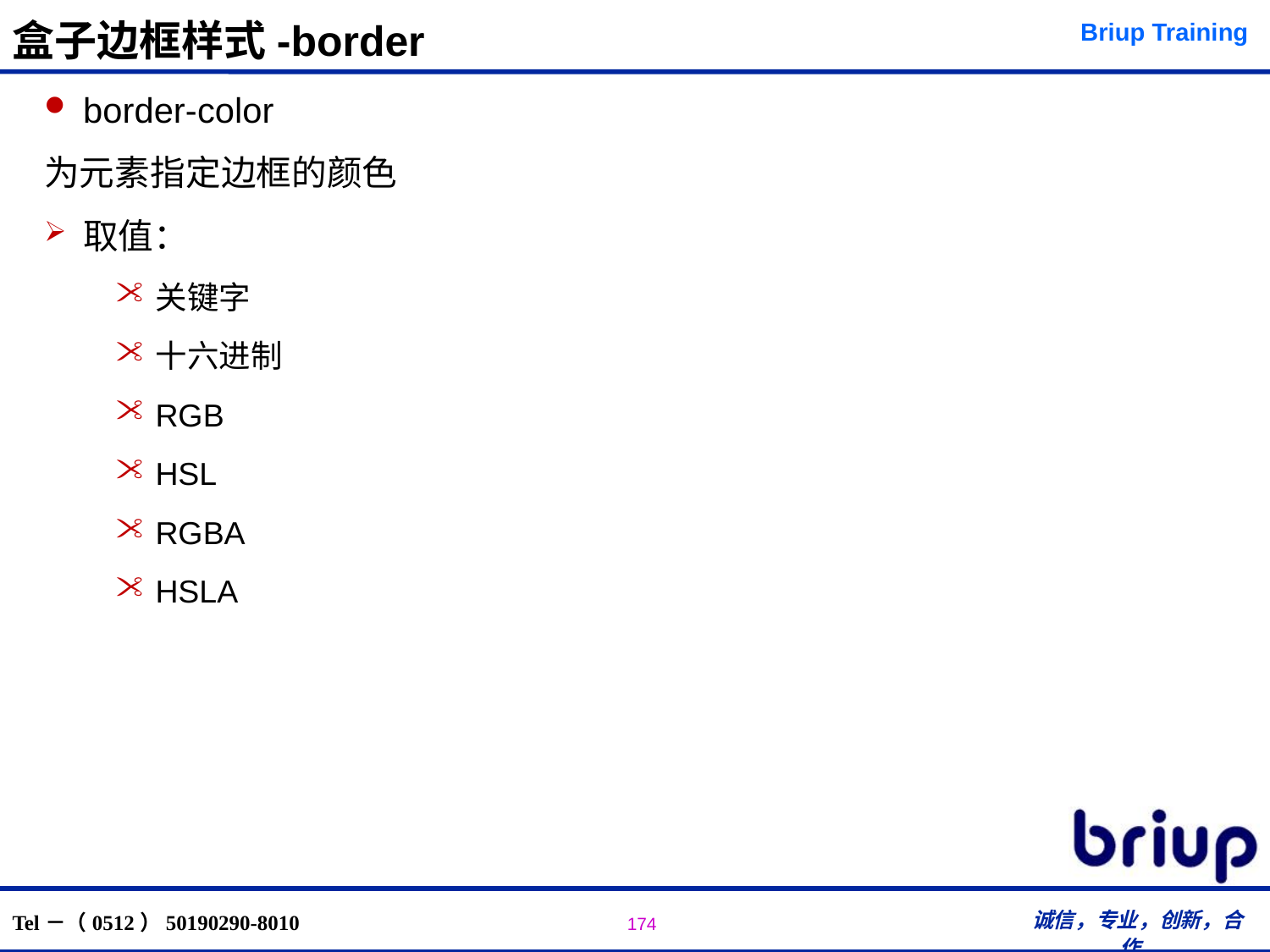

# 盒子边框样式-border
border-color
为元素指定边框的颜色
取值：
关键字
十六进制
RGB
HSL
RGBA
HSLA